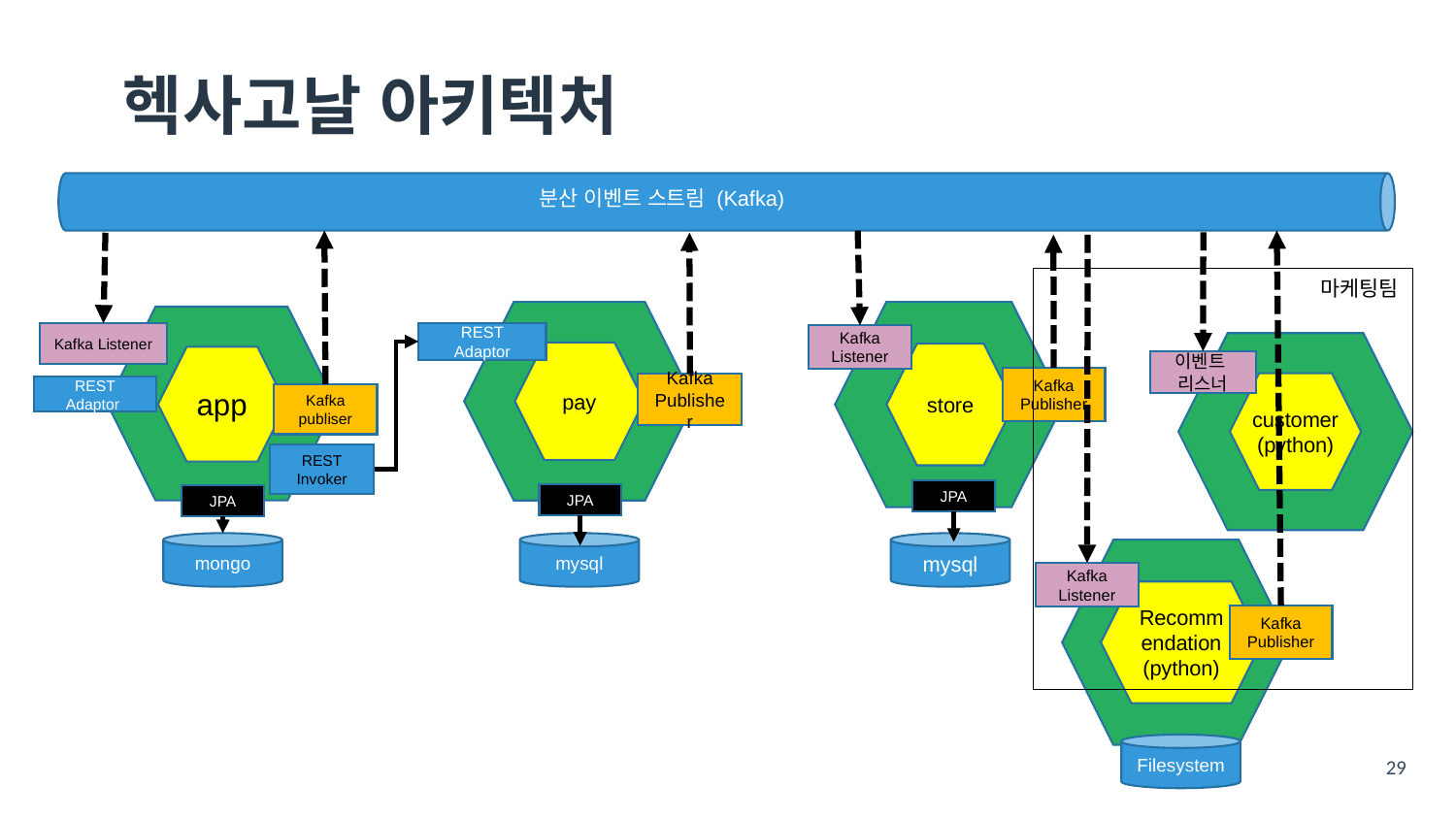

# 헥사고날 아키텍처
분산 이벤트 스트림 (Kafka)
마케팅팀

pay
REST Adaptor
pay
Kafka Publisher
store
Kafka Listener
store
Kafka Publisher
app
Kafka Listener
customer
이벤트
리스너
customer
(python)
app
REST Adaptor
Kafka publiser
REST Invoker
JPA
JPA
JPA
mongo
mysql
mysql
store
Kafka Listener
Recommendation
(python)
Kafka Publisher
Filesystem